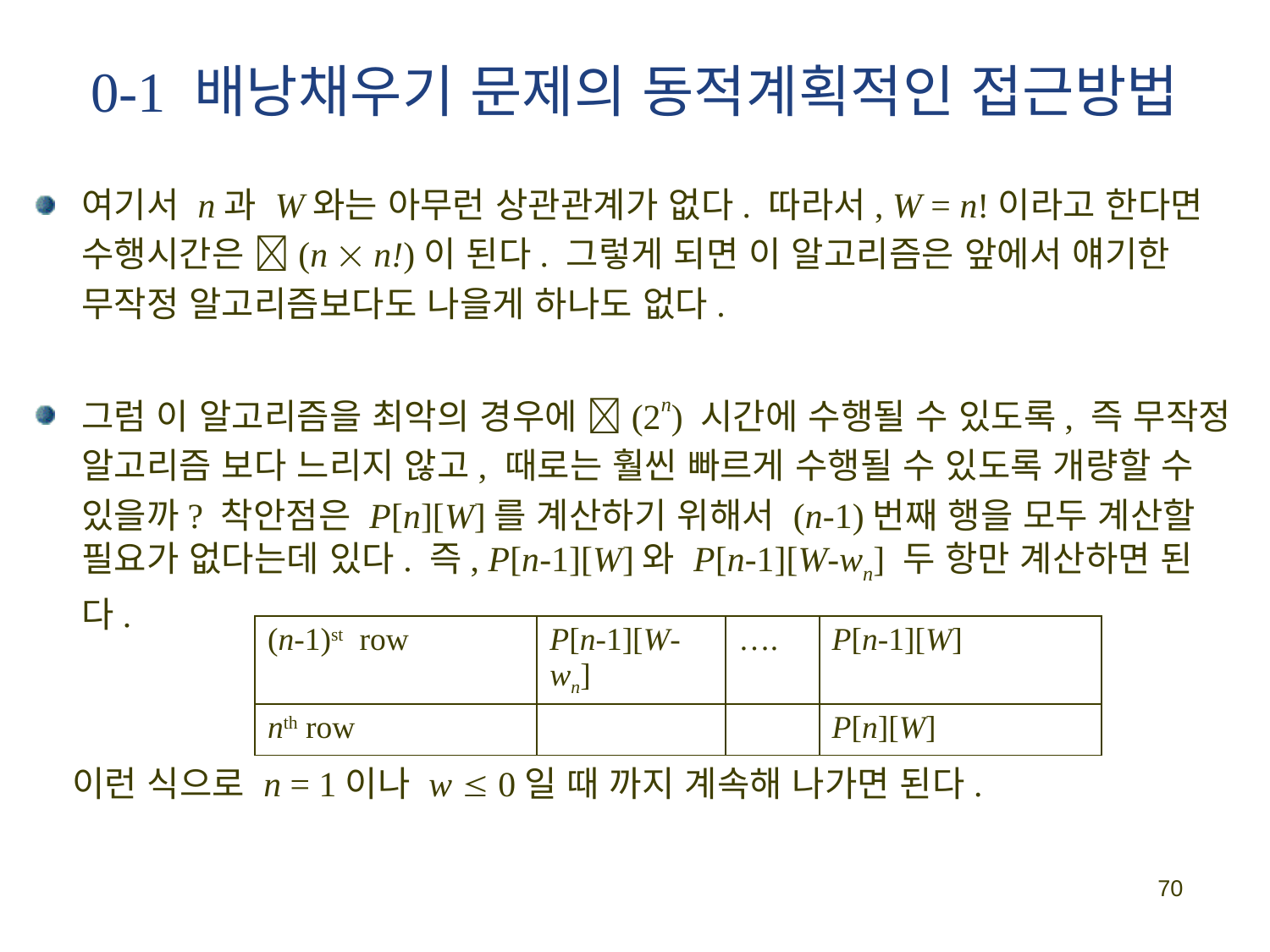

# 0-1 배낭채우기 문제의 동적계획적인 접근방법
여기서 n과 W와는 아무런 상관관계가 없다. 따라서, W = n!이라고 한다면 수행시간은 Θ(n × n!)이 된다. 그렇게 되면 이 알고리즘은 앞에서 얘기한 무작정 알고리즘보다도 나을게 하나도 없다.

그럼 이 알고리즘을 최악의 경우에 Θ(2n) 시간에 수행될 수 있도록, 즉 무작정 알고리즘 보다 느리지 않고, 때로는 훨씬 빠르게 수행될 수 있도록 개량할 수 있을까? 착안점은 P[n][W]를 계산하기 위해서 (n-1)번째 행을 모두 계산할 필요가 없다는데 있다. 즉, P[n-1][W]와 P[n-1][W-wn] 두 항만 계산하면 된다.

   이런 식으로 n = 1이나 w ≤ 0일 때 까지 계속해 나가면 된다.
| (n-1)st row | P[n-1][W-wn] | …. | P[n-1][W] |
| --- | --- | --- | --- |
| nth row |  |  | P[n][W] |
70